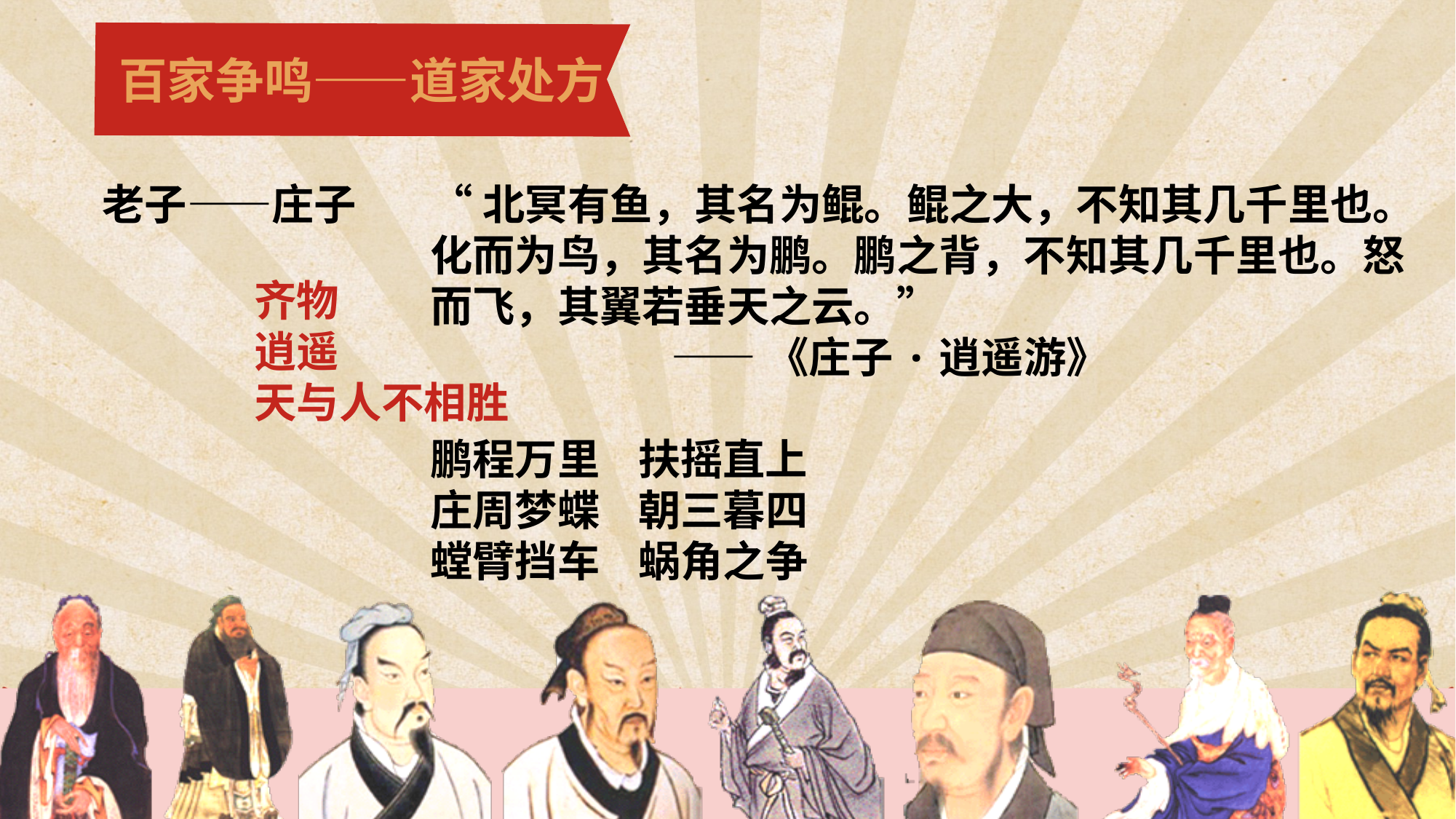

百家争鸣——道家处方
老子——庄子
“北冥有鱼，其名为鲲。鲲之大，不知其几千里也。化而为鸟，其名为鹏。鹏之背，不知其几千里也。怒而飞，其翼若垂天之云。”
                         ——《庄子·逍遥游》

鹏程万里    扶摇直上
庄周梦蝶    朝三暮四
螳臂挡车    蜗角之争

齐物
逍遥
天与人不相胜